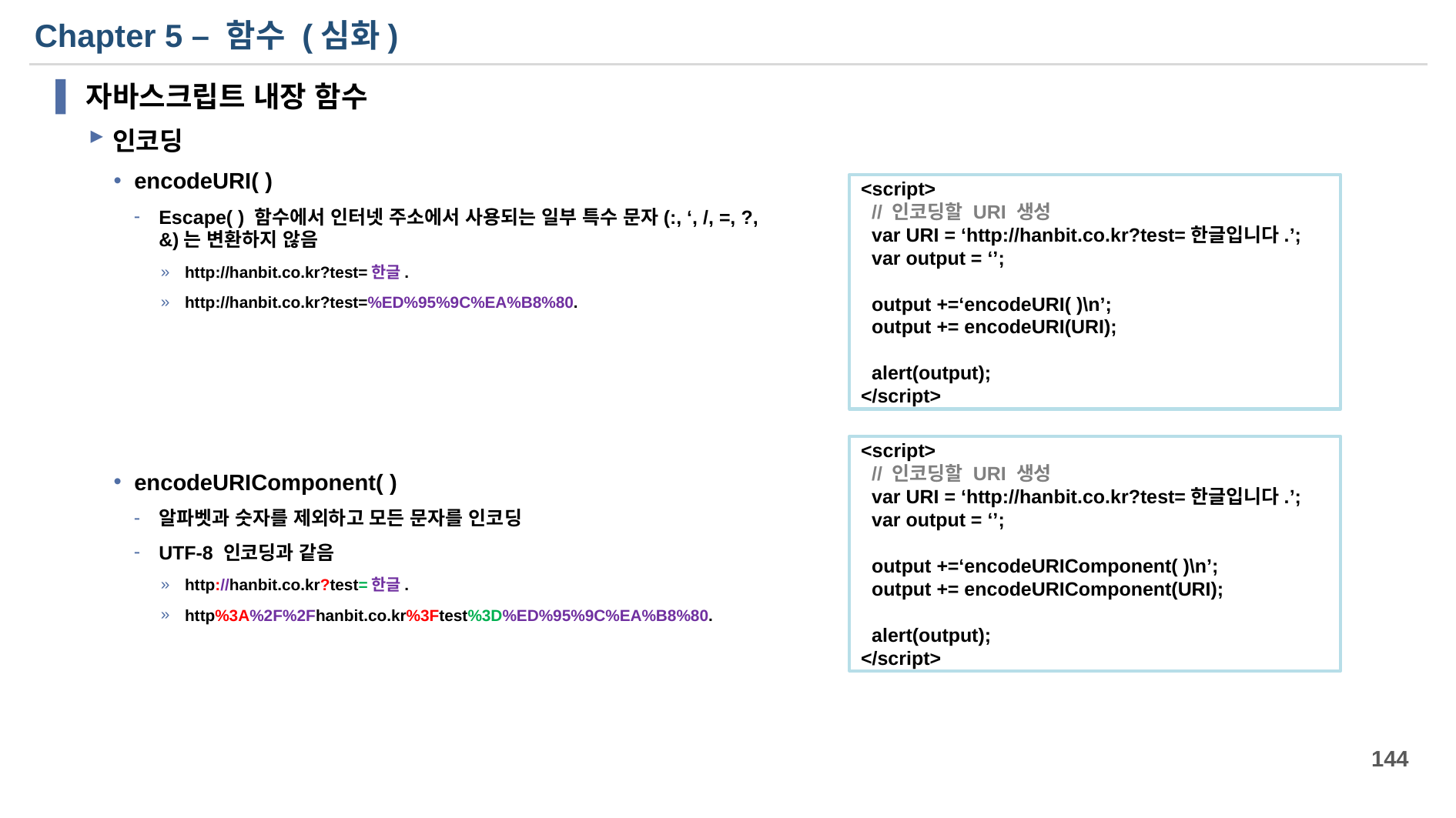

# Chapter 5 – 함수 (심화)
자바스크립트 내장 함수
인코딩
encodeURI( )
Escape( ) 함수에서 인터넷 주소에서 사용되는 일부 특수 문자(:, ‘, /, =, ?, &)는 변환하지 않음
http://hanbit.co.kr?test=한글.
http://hanbit.co.kr?test=%ED%95%9C%EA%B8%80.

encodeURIComponent( )
알파벳과 숫자를 제외하고 모든 문자를 인코딩
UTF-8 인코딩과 같음
http://hanbit.co.kr?test=한글.
http%3A%2F%2Fhanbit.co.kr%3Ftest%3D%ED%95%9C%EA%B8%80.

<script>
  // 인코딩할 URI 생성
  var URI = ‘http://hanbit.co.kr?test=한글입니다.’;
  var output = ‘’;

  output +=‘encodeURI( )\n’;
  output += encodeURI(URI);

  alert(output);
</script>
<script>
  // 인코딩할 URI 생성
  var URI = ‘http://hanbit.co.kr?test=한글입니다.’;
  var output = ‘’;

  output +=‘encodeURIComponent( )\n’;
  output += encodeURIComponent(URI);

  alert(output);
</script>
144